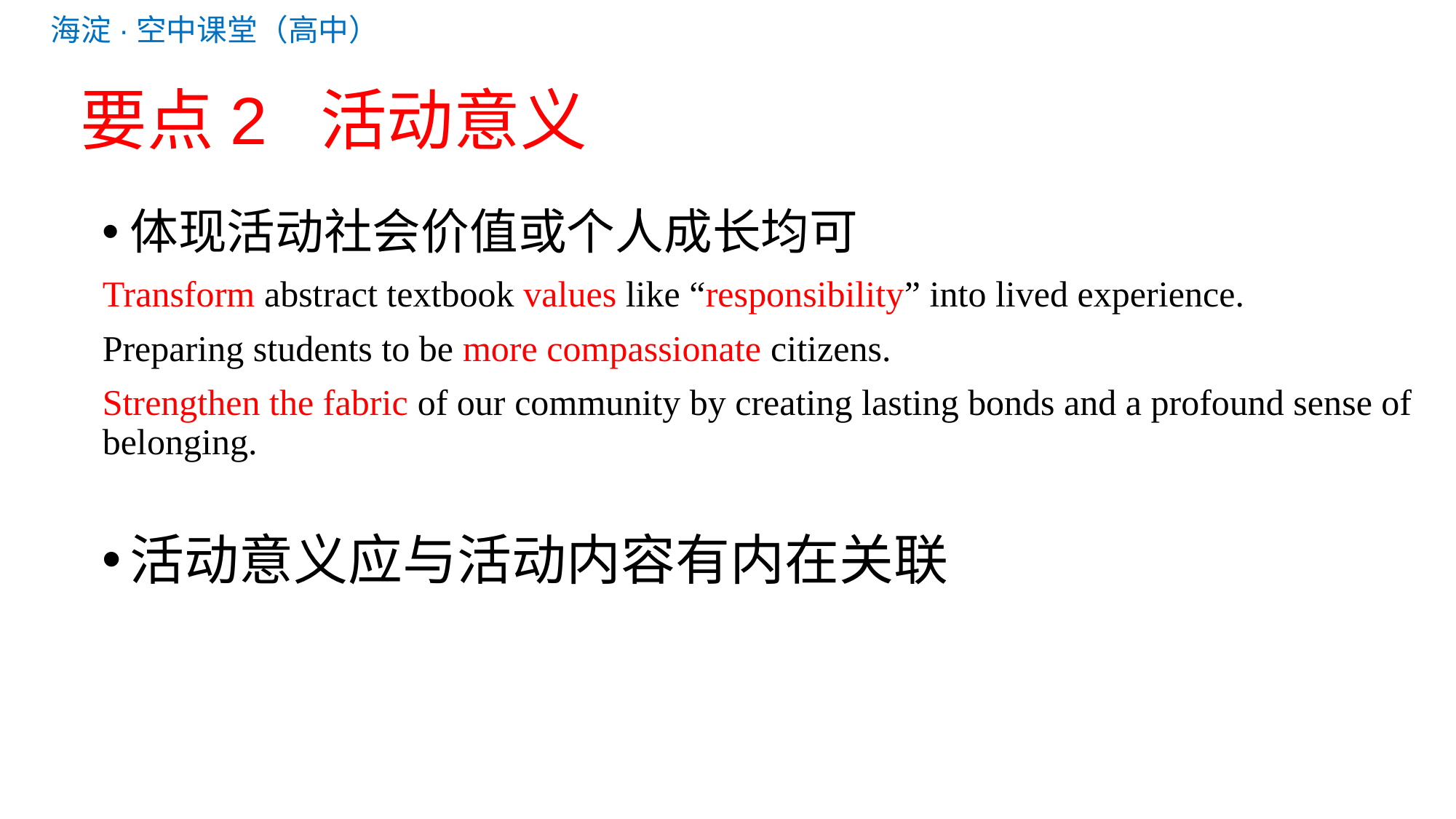

# 要点2  活动意义
体现活动社会价值或个人成长均可
Transform abstract textbook values like “responsibility” into lived experience.
Preparing students to be more compassionate citizens.
Strengthen the fabric of our community by creating lasting bonds and a profound sense of belonging.

活动意义应与活动内容有内在关联